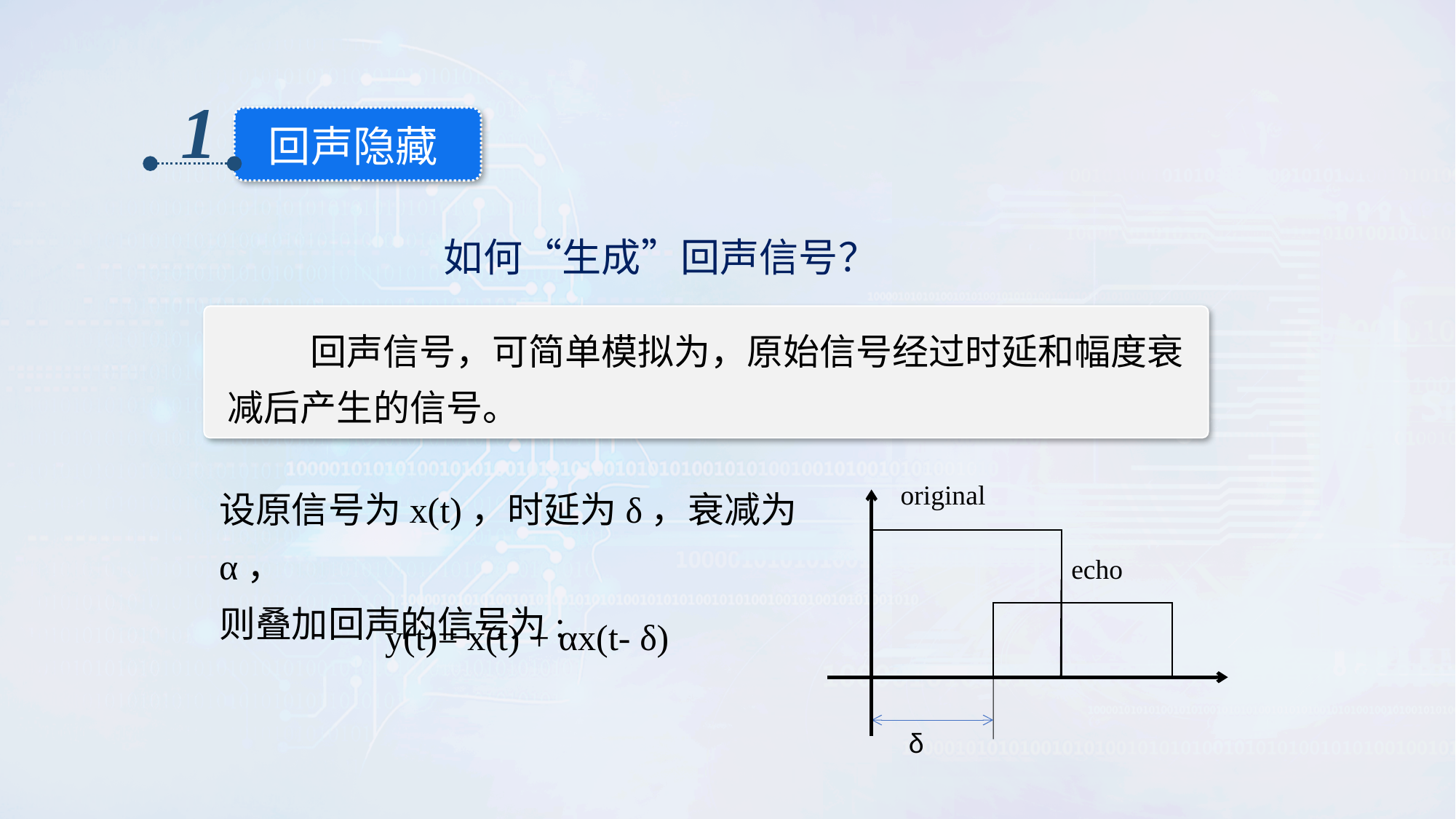

1

回声隐藏
如何“生成”回声信号？

         回声信号，可简单模拟为，原始信号经过时延和幅度衰减后产生的信号。
设原信号为x(t)，时延为δ，衰减为α，
则叠加回声的信号为:
original

echo

δ
y(t)= x(t) + αx(t- δ)